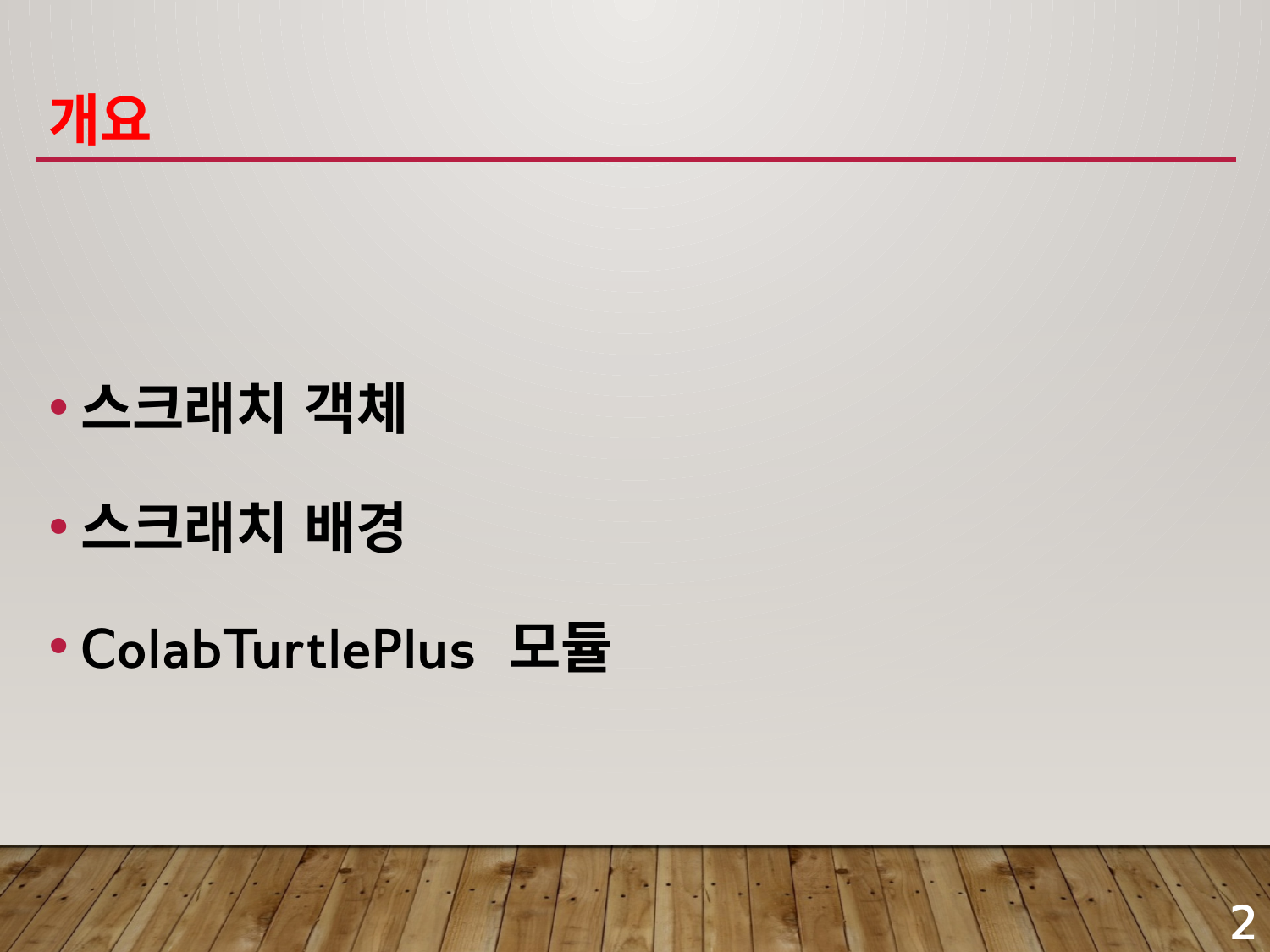

# 개요
스크래치 객체
스크래치 배경
ColabTurtlePlus 모듈